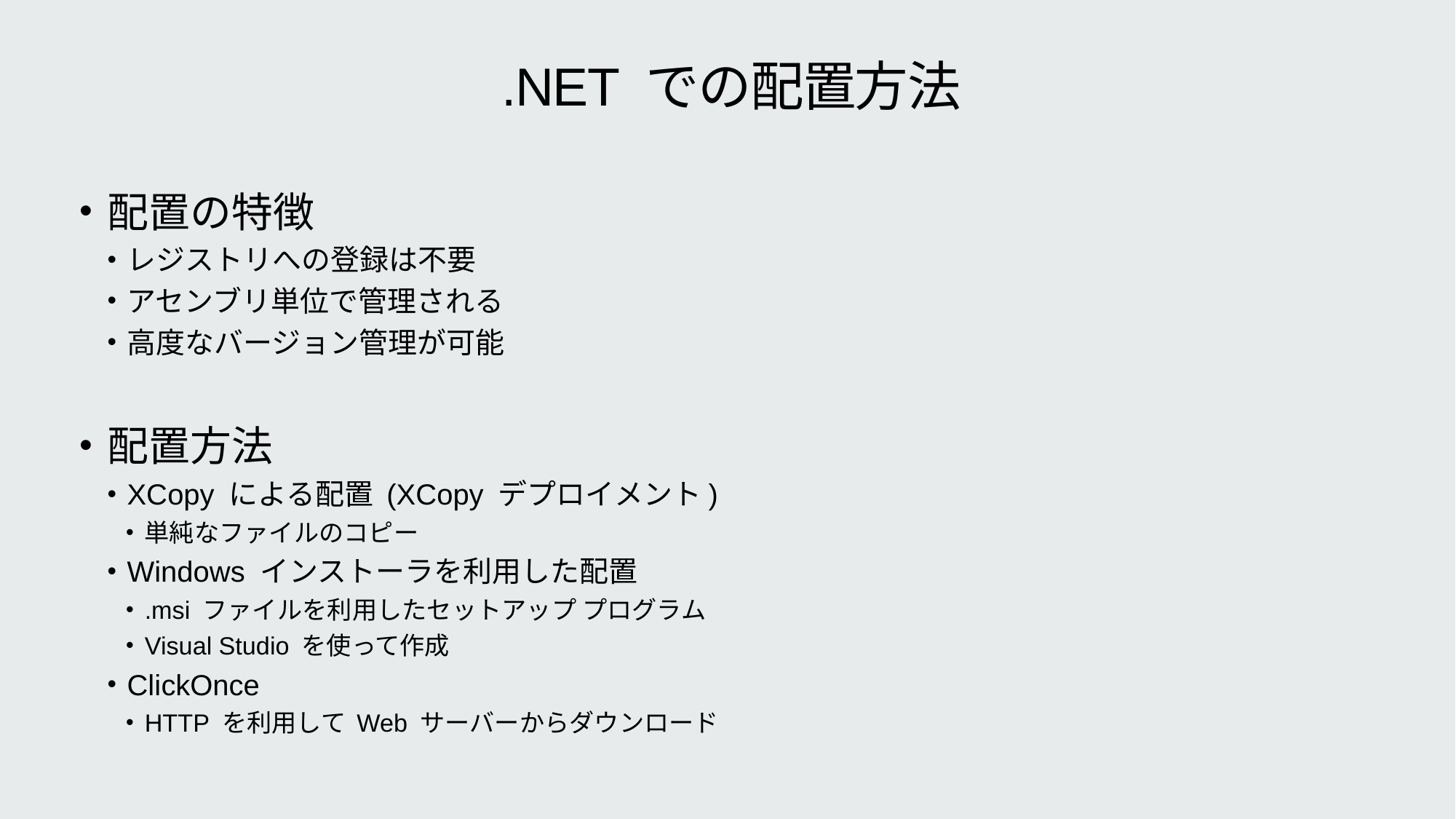

# .NET での配置方法
配置の特徴
レジストリへの登録は不要
アセンブリ単位で管理される
高度なバージョン管理が可能

配置方法
XCopy による配置 (XCopy デプロイメント)
単純なファイルのコピー
Windows インストーラを利用した配置
.msi ファイルを利用したセットアップ プログラム
Visual Studio を使って作成
ClickOnce
HTTP を利用して Web サーバーからダウンロード